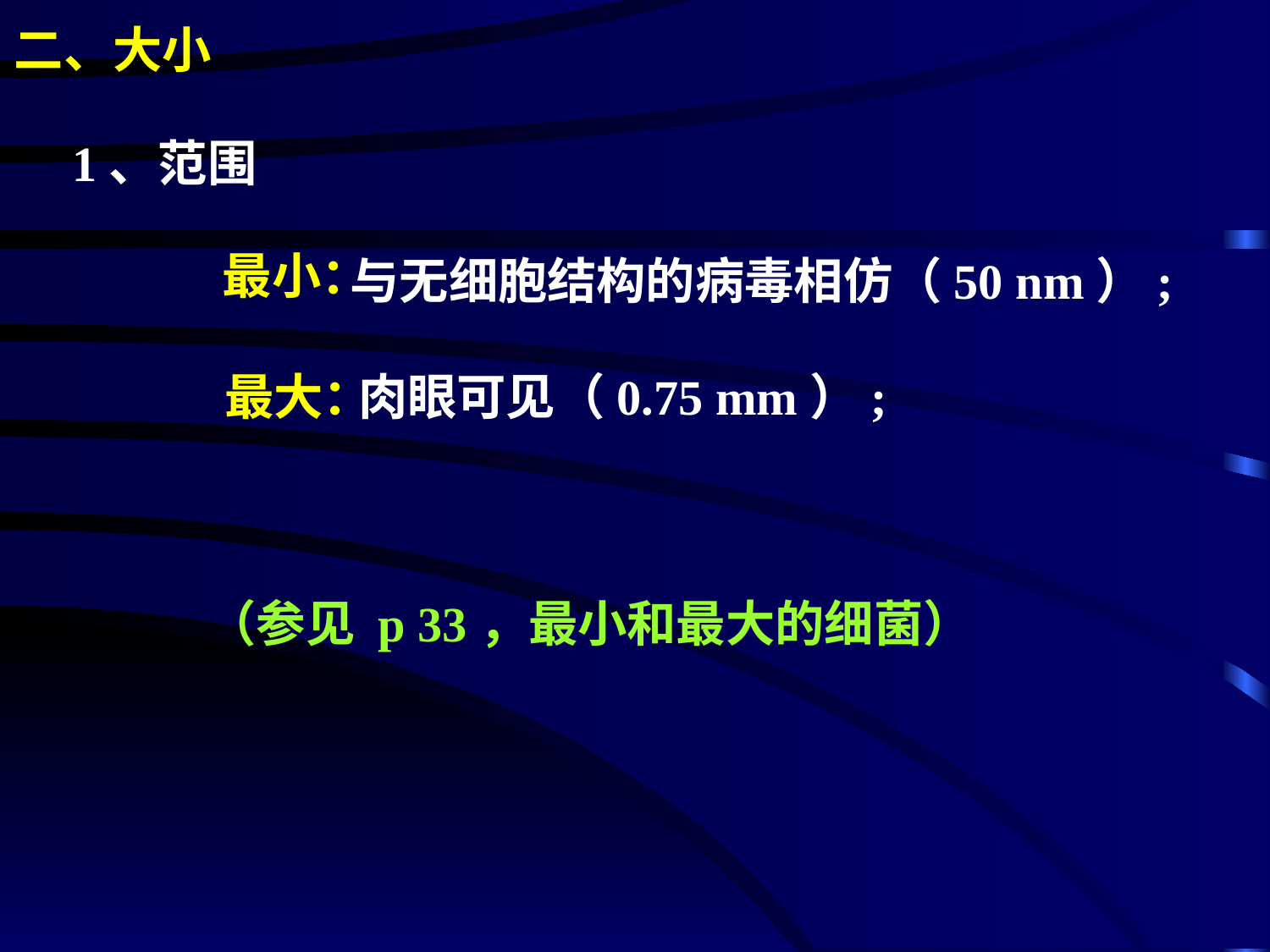

二、大小
1、范围
最小：
与无细胞结构的病毒相仿（50 nm）;
最大：
肉眼可见（0.75 mm）;
（参见 p 33，最小和最大的细菌）